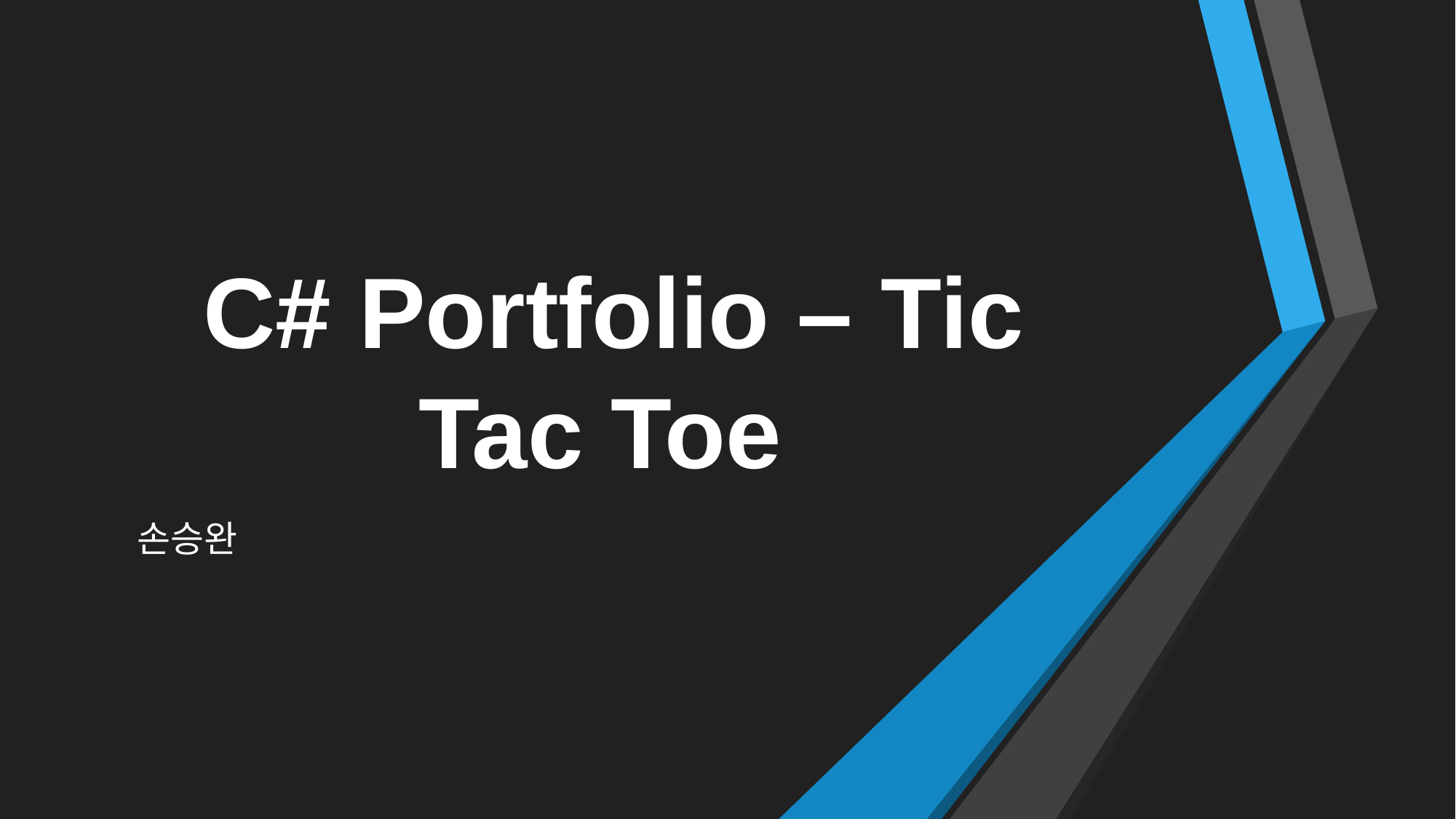

# C# Portfolio – Tic Tac Toe
손승완